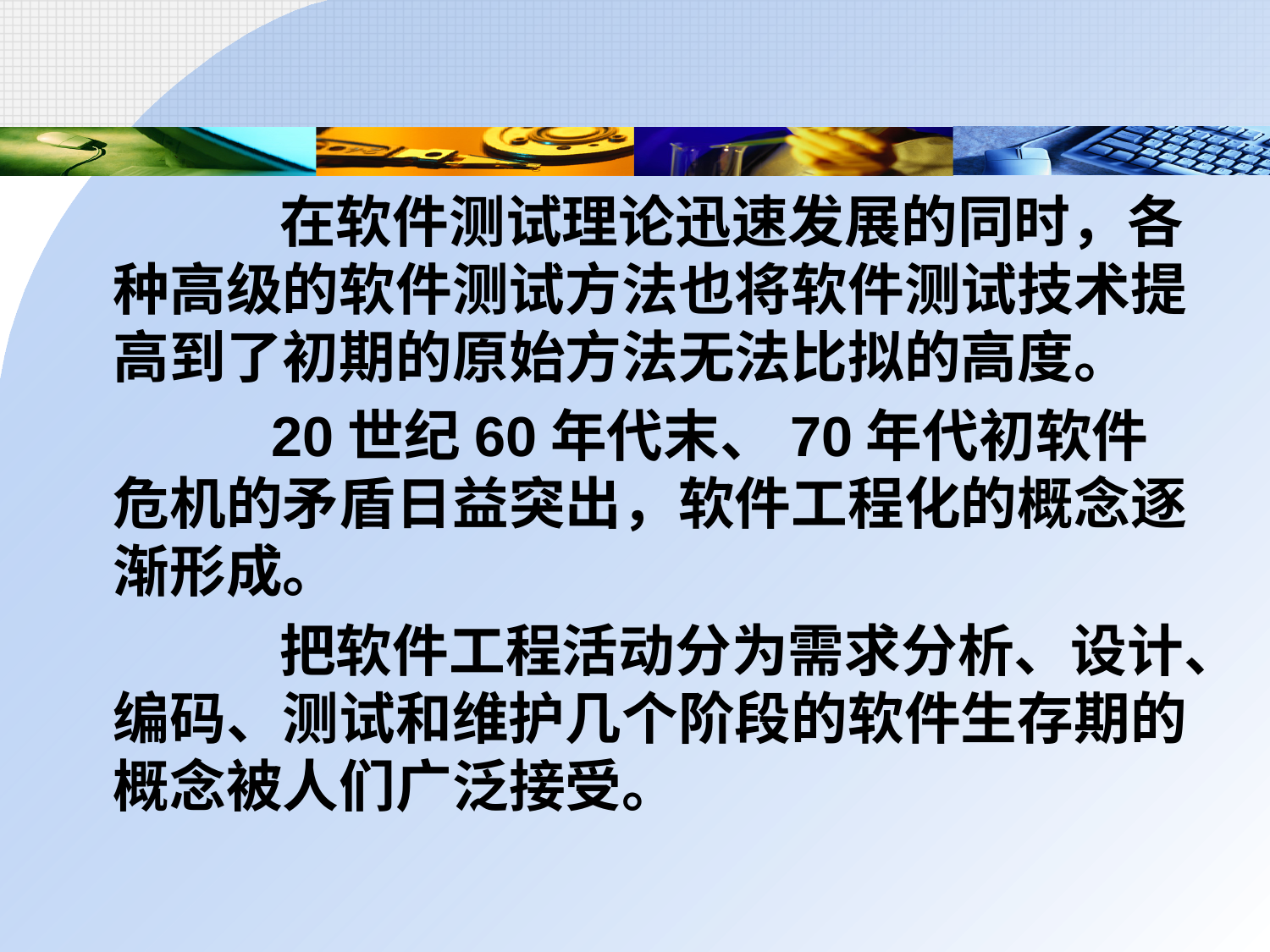

在软件测试理论迅速发展的同时，各种高级的软件测试方法也将软件测试技术提高到了初期的原始方法无法比拟的高度。
		  20世纪60年代末、70年代初软件危机的矛盾日益突出，软件工程化的概念逐渐形成。
		  把软件工程活动分为需求分析、设计、编码、测试和维护几个阶段的软件生存期的概念被人们广泛接受。